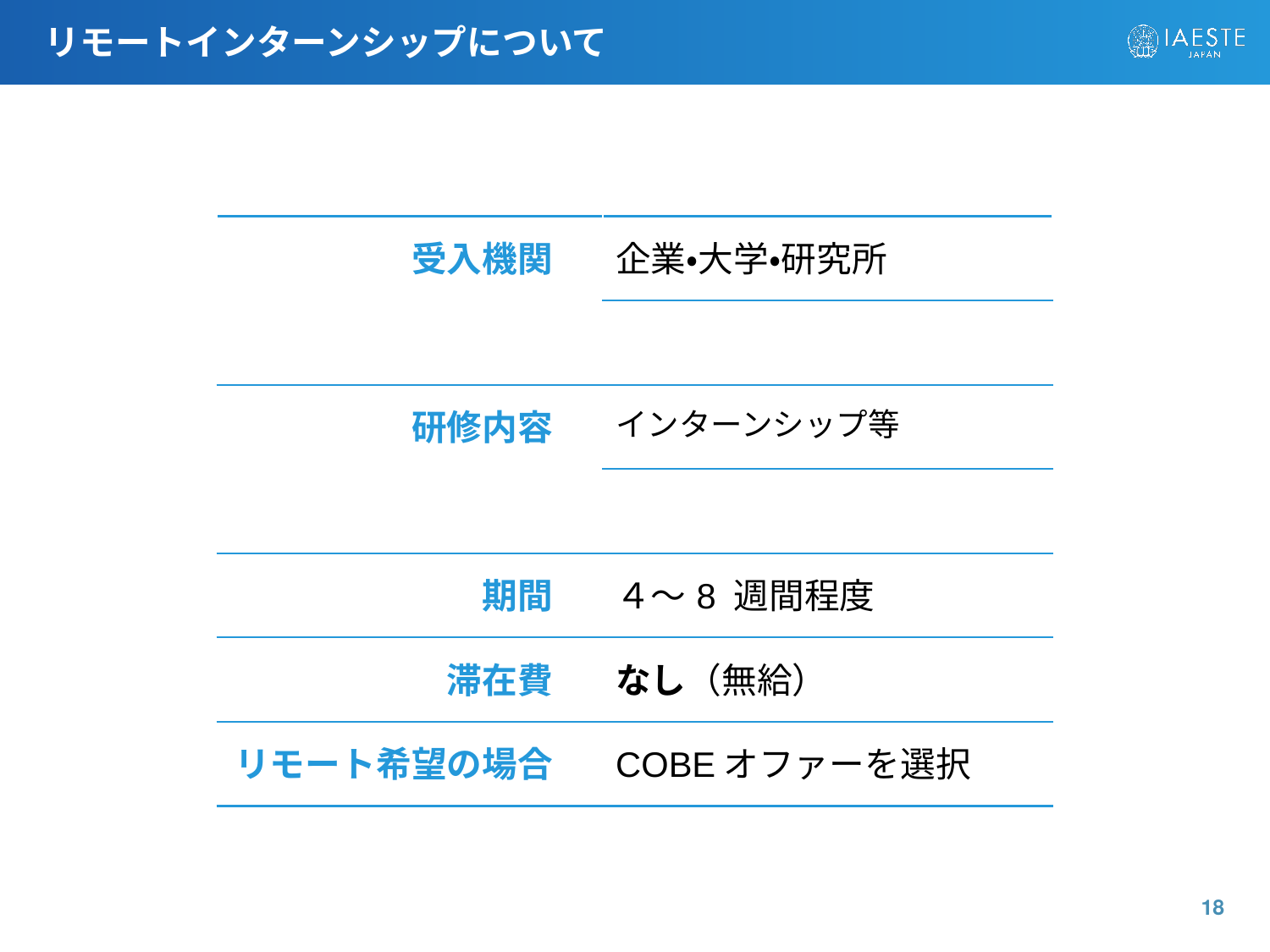

# リモートインターンシップについて
| 受入機関 | 企業・大学・研究所 |
| --- | --- |
|  |  |
| 研修内容 | インターンシップ等 |
|  |  |
| 期間 | ４～8 週間程度 |
| 滞在費 | なし（無給） |
| リモート希望の場合 | COBEオファーを選択 |
18